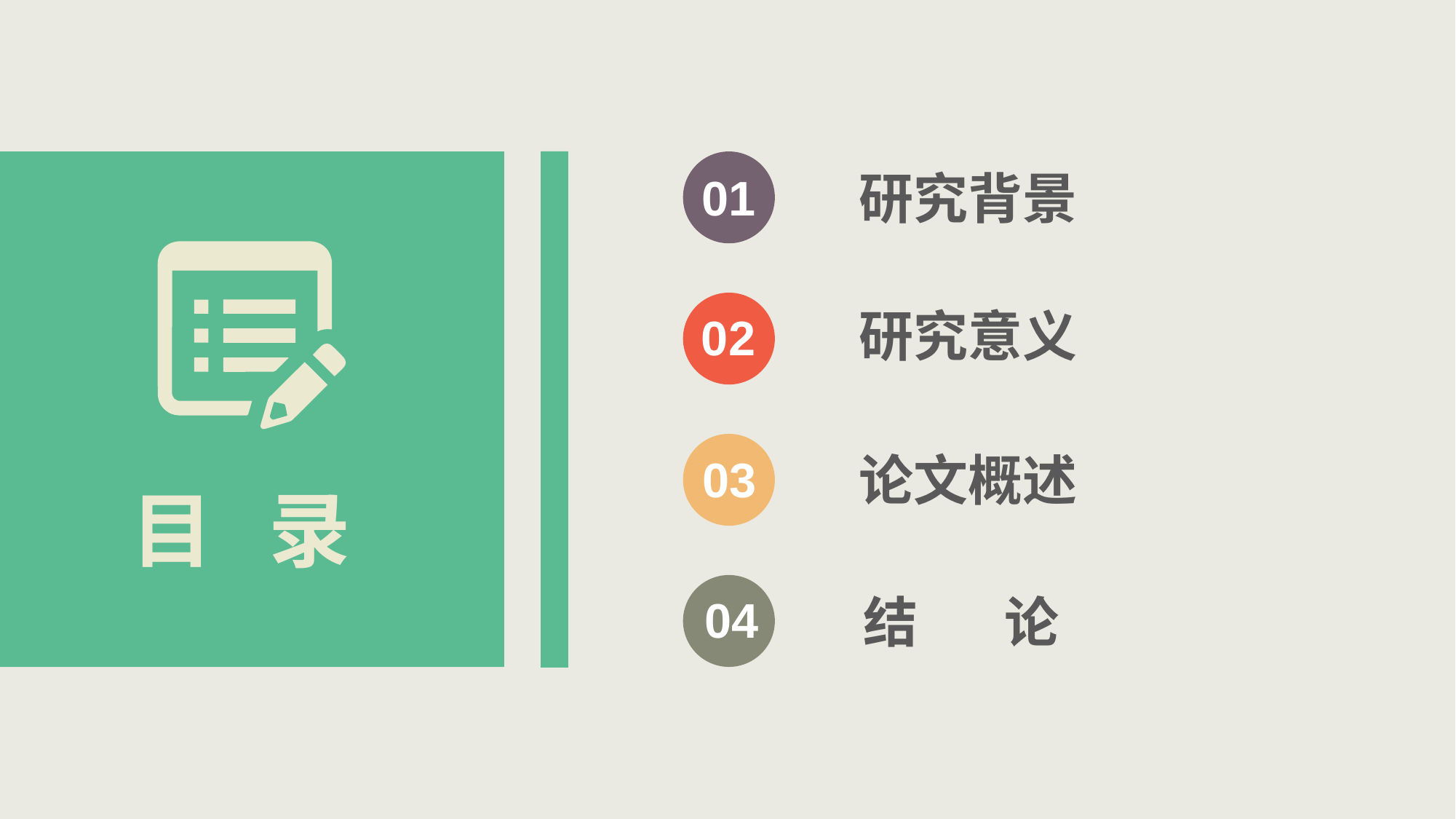

01
研究背景

02
研究意义

03
论文概述
目   录

04
结       论